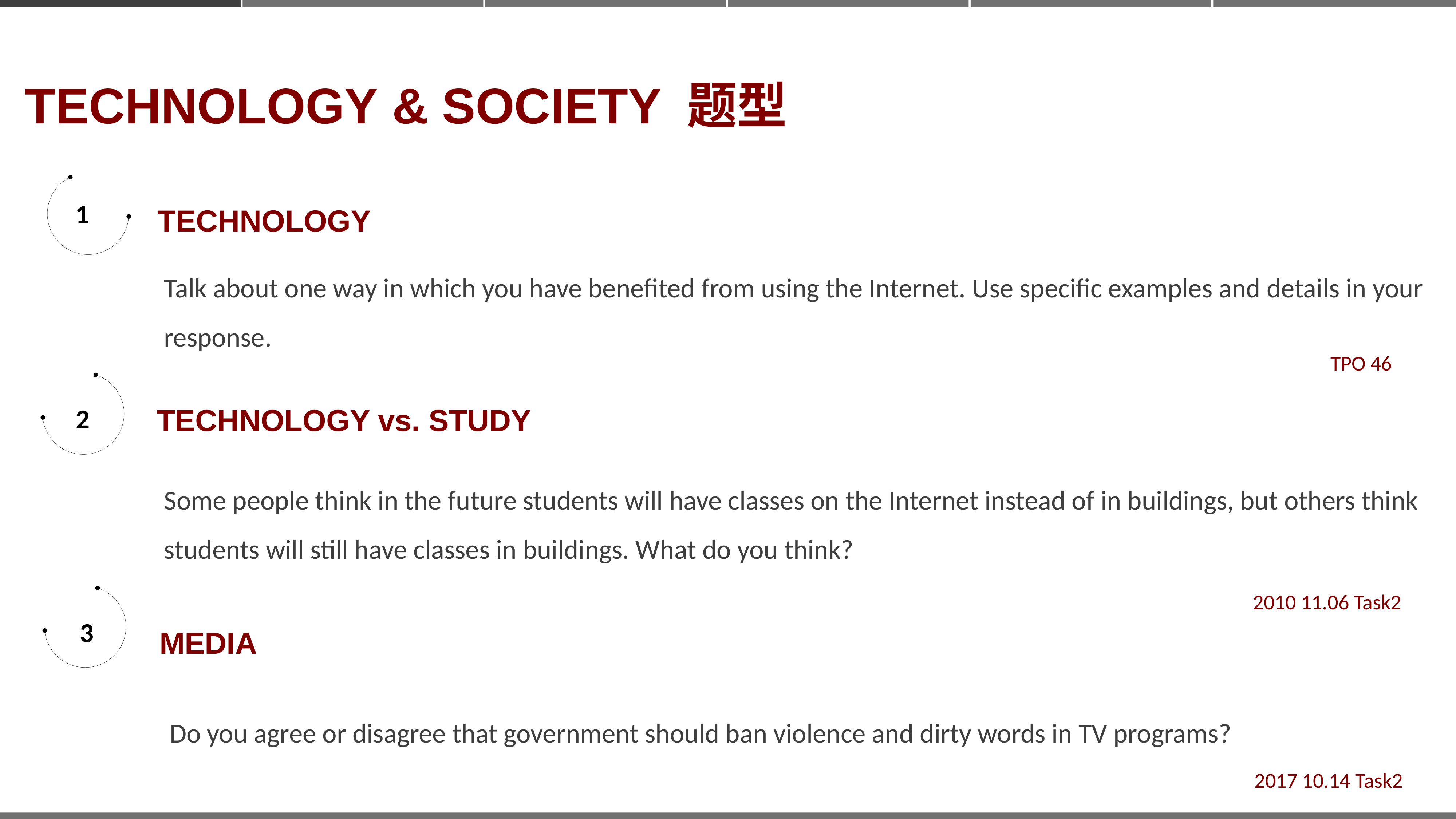

TECHNOLOGY & SOCIETY 题型

TECHNOLOGY
1
Talk about one way in which you have benefited from using the Internet. Use specific examples and details in your response.
TPO 46

TECHNOLOGY vs. STUDY
2
Some people think in the future students will have classes on the Internet instead of in buildings, but others think students will still have classes in buildings. What do you think?

MEDIA
2010 11.06 Task2
3
Do you agree or disagree that government should ban violence and dirty words in TV programs?
2017 10.14 Task2